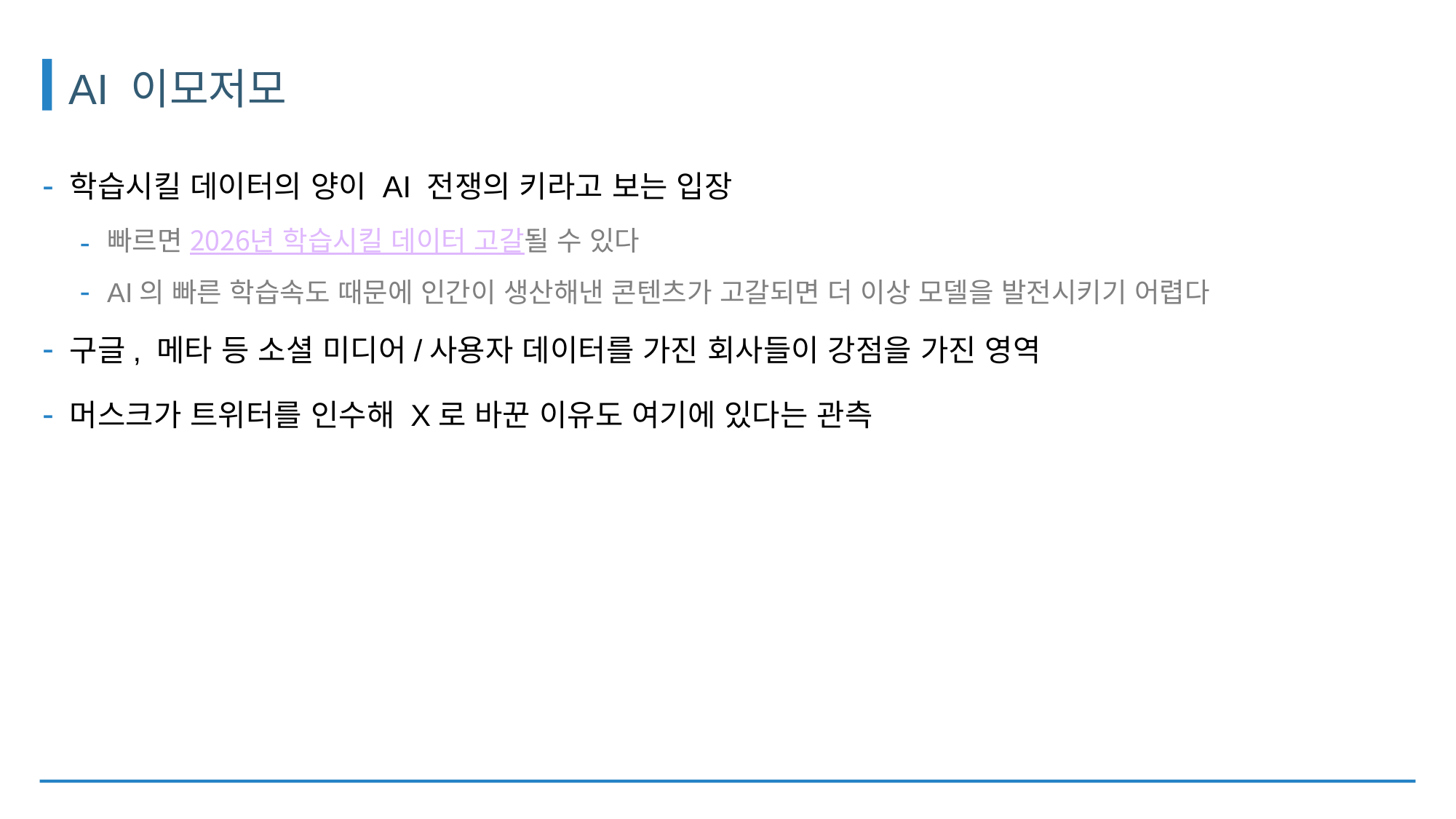

# AI 이모저모
학습시킬 데이터의 양이 AI 전쟁의 키라고 보는 입장
빠르면 2026년 학습시킬 데이터 고갈될 수 있다
AI의 빠른 학습속도 때문에 인간이 생산해낸 콘텐츠가 고갈되면 더 이상 모델을 발전시키기 어렵다
구글, 메타 등 소셜 미디어/사용자 데이터를 가진 회사들이 강점을 가진 영역
머스크가 트위터를 인수해 X로 바꾼 이유도 여기에 있다는 관측